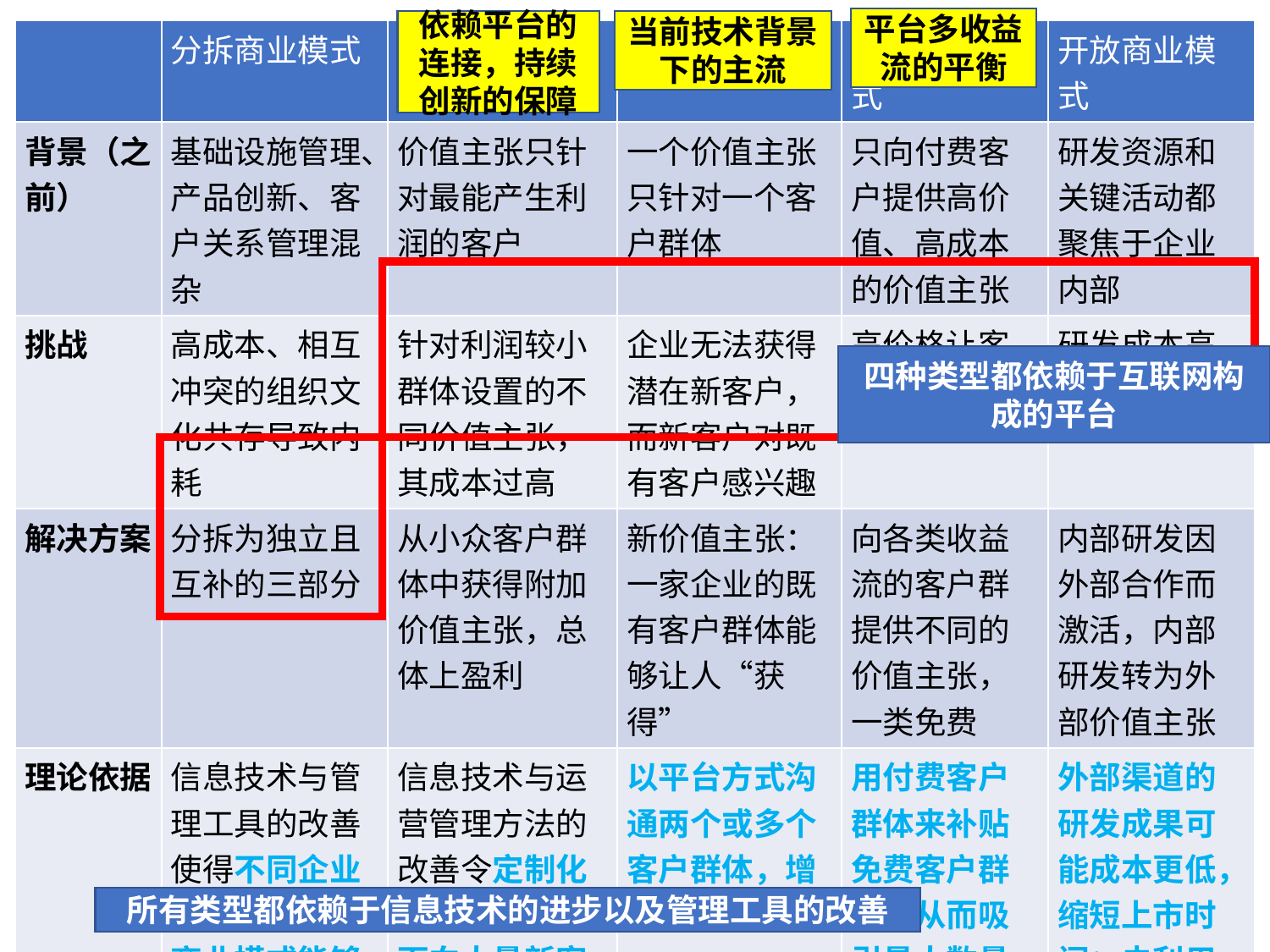

平台多收益流的平衡
依赖平台的连接，持续创新的保障
当前技术背景下的主流
|  | 分拆商业模式 | 长尾商业模式 | 平台商业模式 | 免费商业模式 | 开放商业模式 |
| --- | --- | --- | --- | --- | --- |
| 背景（之前） | 基础设施管理、产品创新、客户关系管理混杂 | 价值主张只针对最能产生利润的客户 | 一个价值主张只针对一个客户群体 | 只向付费客户提供高价值、高成本的价值主张 | 研发资源和关键活动都聚焦于企业内部 |
| 挑战 | 高成本、相互冲突的组织文化共存导致内耗 | 针对利润较小群体设置的不同价值主张，其成本过高 | 企业无法获得潜在新客户，而新客户对既有客户感兴趣 | 高价格让客户望而却步 | 研发成本高，效率低 |
| 解决方案 | 分拆为独立且互补的三部分 | 从小众客户群体中获得附加价值主张，总体上盈利 | 新价值主张：一家企业的既有客户群体能够让人“获得” | 向各类收益流的客户群提供不同的价值主张，一类免费 | 内部研发因外部合作而激活，内部研发转为外部价值主张 |
| 理论依据 | 信息技术与管理工具的改善使得不同企业独立但协作的商业模式能够降低运营成本 | 信息技术与运营管理方法的改善令定制化价值主张可以面向大量新客户，且成本低 | 以平台方式沟通两个或多个客户群体，增加收益来源 | 用付费客户群体来补贴免费客户群体，从而吸引最大数量的用户 | 外部渠道的研发成果可能成本更低，缩短上市时间；未利用的成果可从外部得收益 |

四种类型都依赖于互联网构成的平台

所有类型都依赖于信息技术的进步以及管理工具的改善